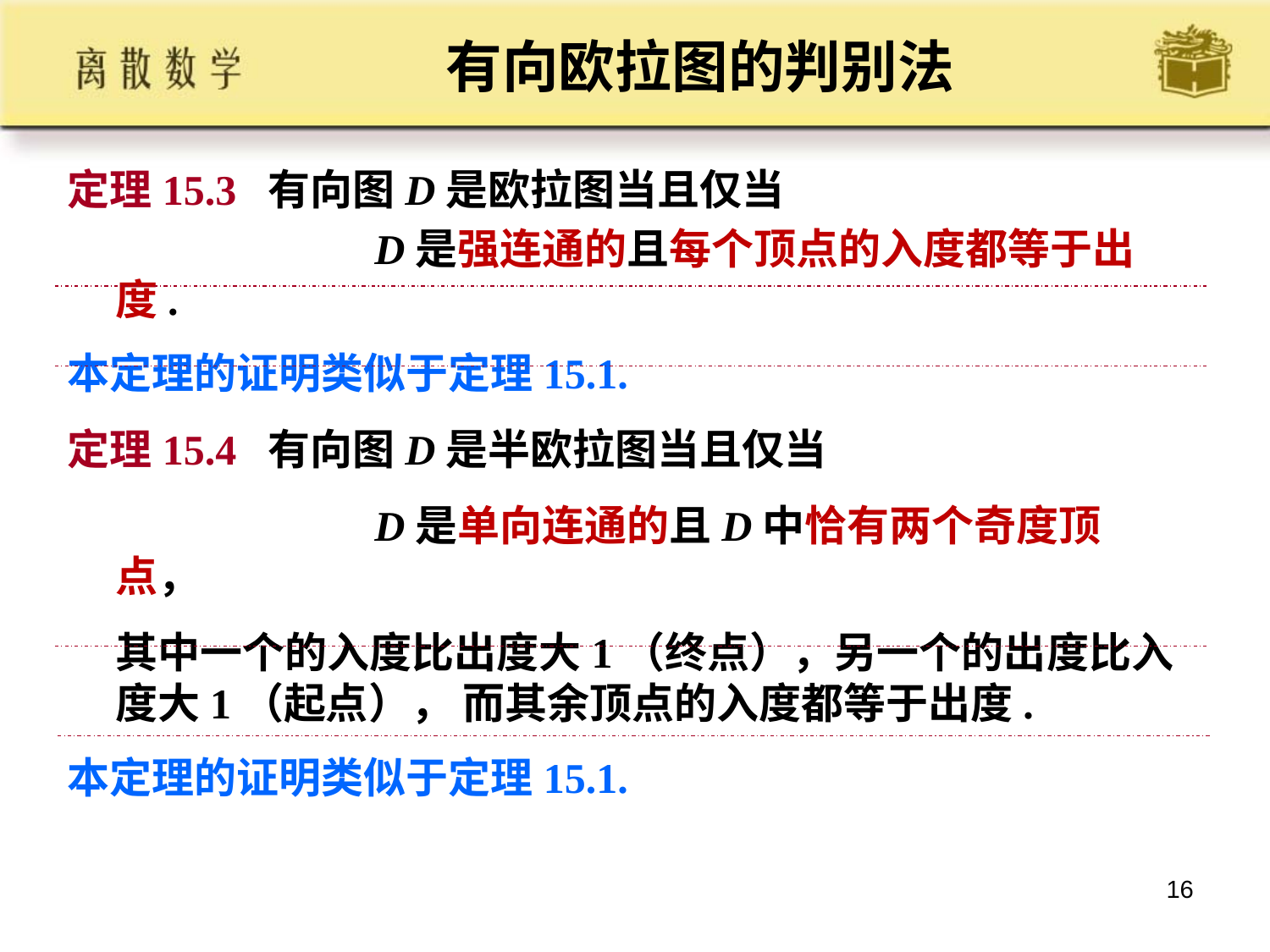

# 有向欧拉图的判别法
定理15.3  有向图D是欧拉图当且仅当
                             D是强连通的且每个顶点的入度都等于出度.
本定理的证明类似于定理15.1.
定理15.4  有向图D是半欧拉图当且仅当
                             D是单向连通的且D中恰有两个奇度顶点，
    其中一个的入度比出度大1（终点），另一个的出度比入度大1（起点）， 而其余顶点的入度都等于出度.
本定理的证明类似于定理15.1.

16